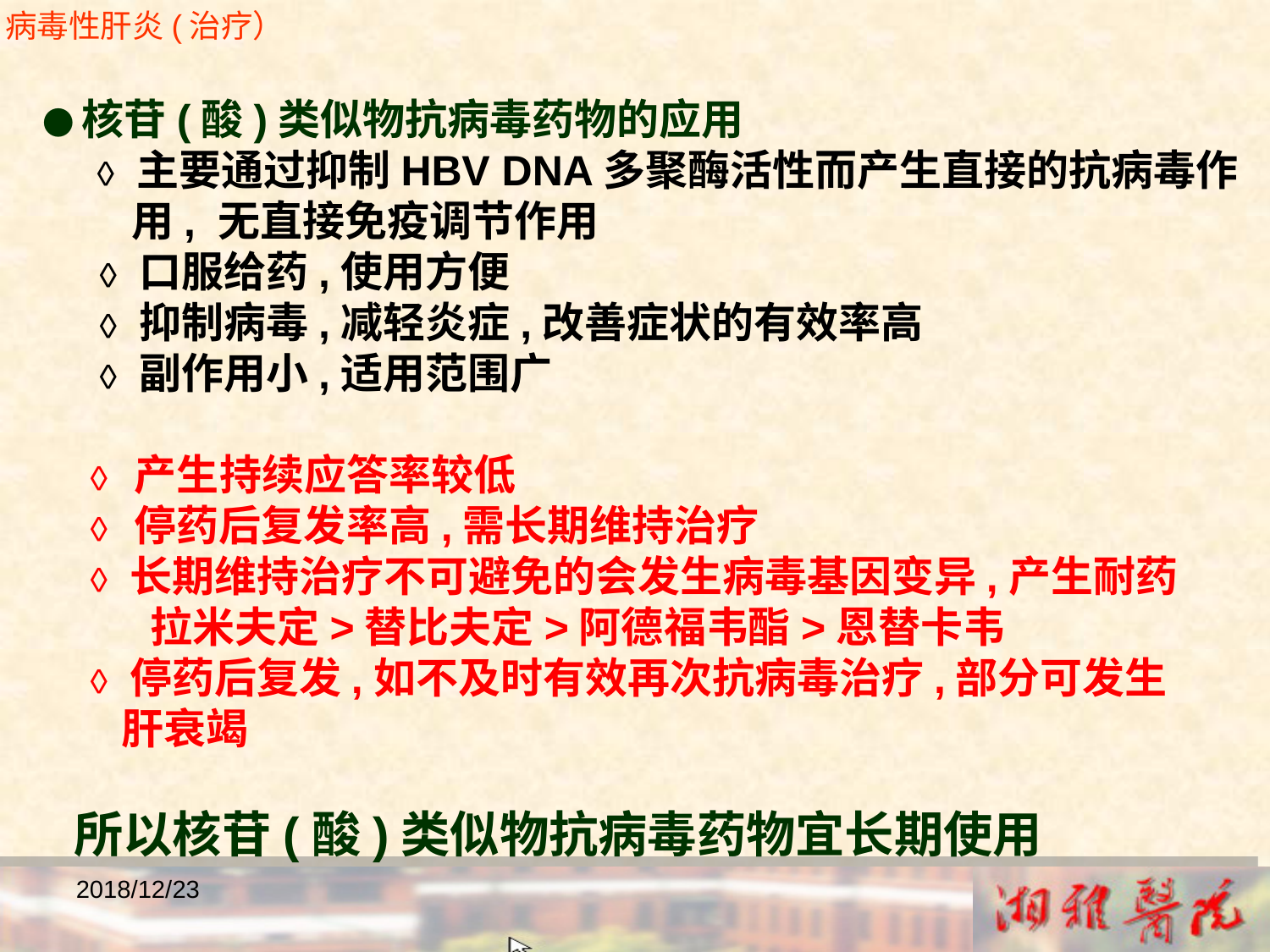

病毒性肝炎(治疗）
 ●核苷(酸)类似物抗病毒药物的应用
      ◊ 主要通过抑制HBV DNA多聚酶活性而产生直接的抗病毒作
         用, 无直接免疫调节作用
      ◊ 口服给药,使用方便
      ◊ 抑制病毒,减轻炎症,改善症状的有效率高
      ◊ 副作用小,适用范围广

     ◊ 产生持续应答率较低
     ◊ 停药后复发率高,需长期维持治疗
     ◊ 长期维持治疗不可避免的会发生病毒基因变异,产生耐药
           拉米夫定>替比夫定>阿德福韦酯>恩替卡韦
     ◊ 停药后复发,如不及时有效再次抗病毒治疗,部分可发生
        肝衰竭

   所以核苷(酸)类似物抗病毒药物宜长期使用

2018/12/23